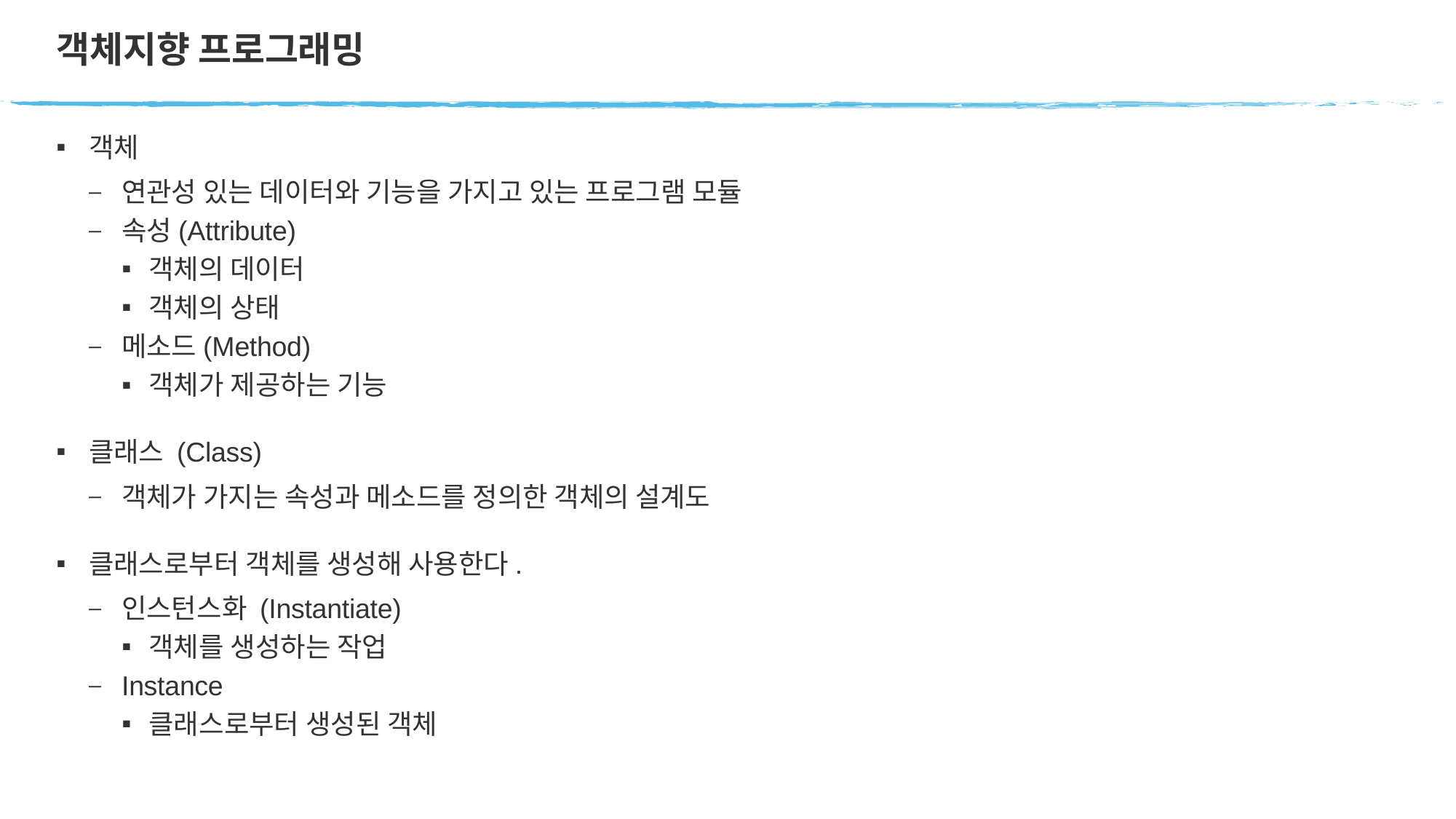

# 객체지향 프로그래밍
객체
연관성 있는 데이터와 기능을 가지고 있는 프로그램 모듈
속성(Attribute)
객체의 데이터
객체의 상태
메소드(Method)
객체가 제공하는 기능
클래스 (Class)
객체가 가지는 속성과 메소드를 정의한 객체의 설계도
클래스로부터 객체를 생성해 사용한다.
인스턴스화 (Instantiate)
객체를 생성하는 작업
Instance
클래스로부터 생성된 객체